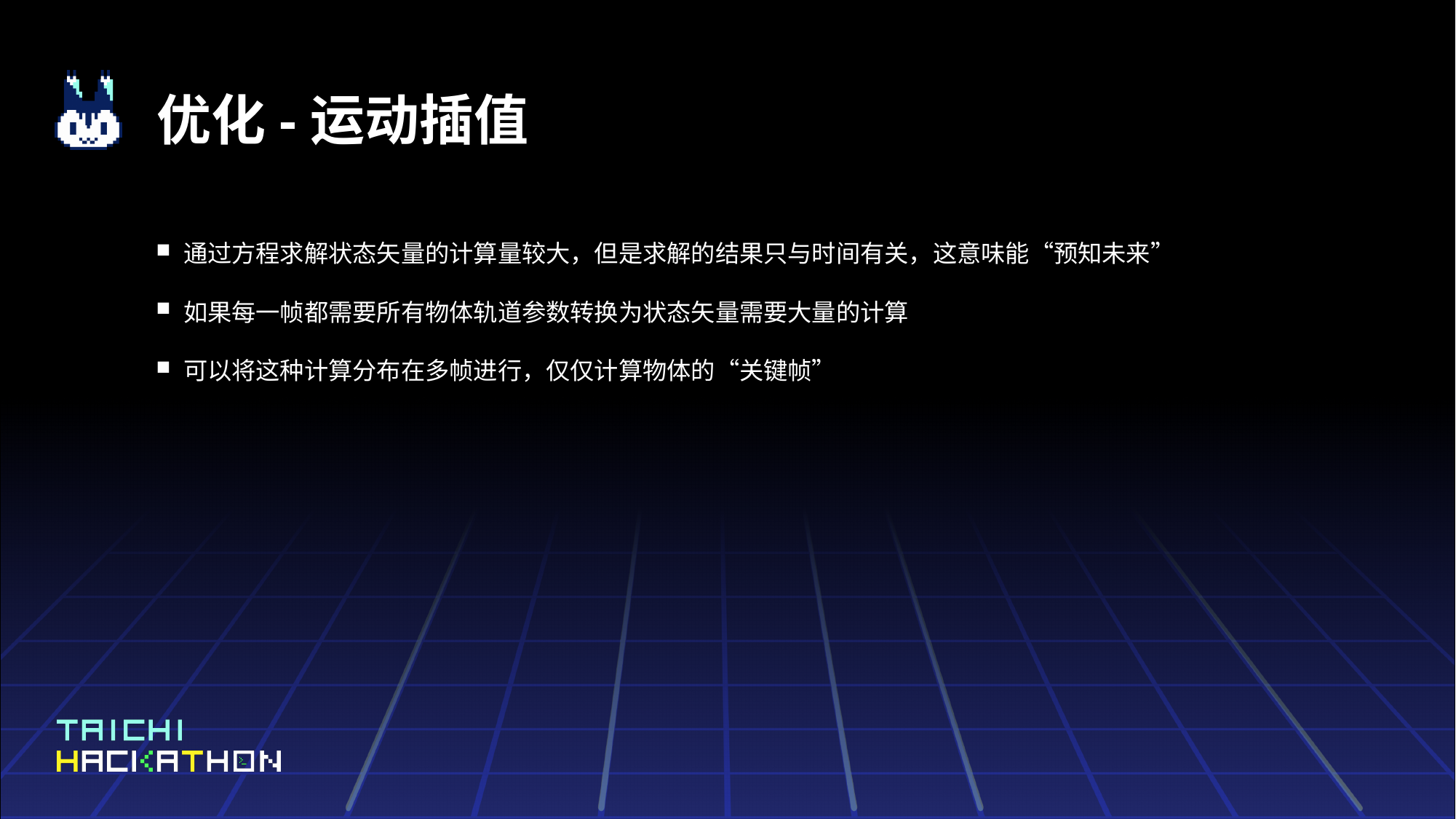

# 优化-运动插值
通过方程求解状态矢量的计算量较大，但是求解的结果只与时间有关，这意味能“预知未来”
如果每一帧都需要所有物体轨道参数转换为状态矢量需要大量的计算
可以将这种计算分布在多帧进行，仅仅计算物体的“关键帧”